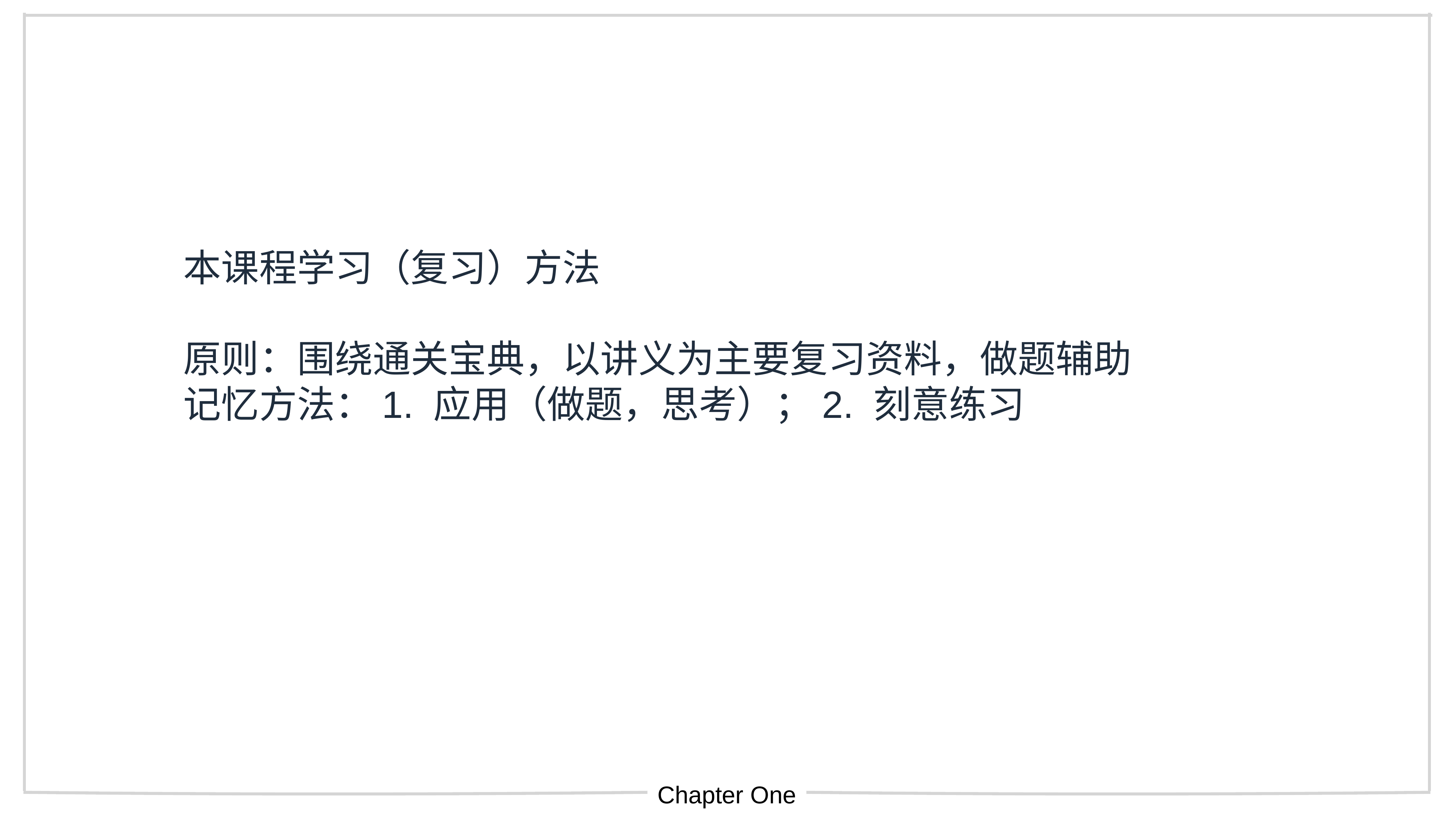

本课程学习（复习）方法

原则：围绕通关宝典，以讲义为主要复习资料，做题辅助
记忆方法：1. 应用（做题，思考）；2. 刻意练习